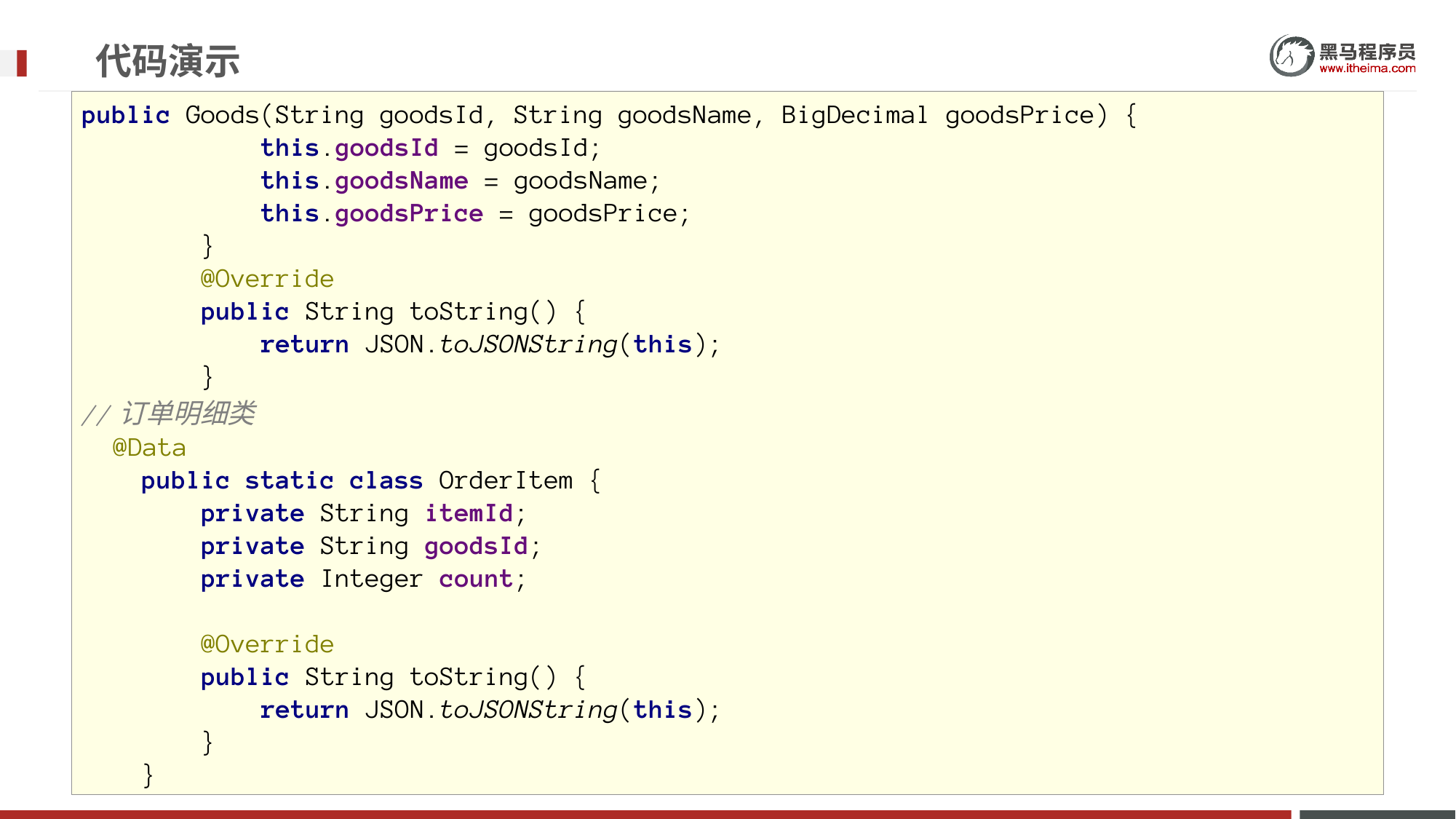

# 代码演示
public Goods(String goodsId, String goodsName, BigDecimal goodsPrice) {
            this.goodsId = goodsId;
            this.goodsName = goodsName;
            this.goodsPrice = goodsPrice;
        }
        @Override
        public String toString() {
            return JSON.toJSONString(this);
        }
//订单明细类
    @Data
    public static class OrderItem {
        private String itemId;
        private String goodsId;
        private Integer count;
        @Override
        public String toString() {
            return JSON.toJSONString(this);
        }
    }